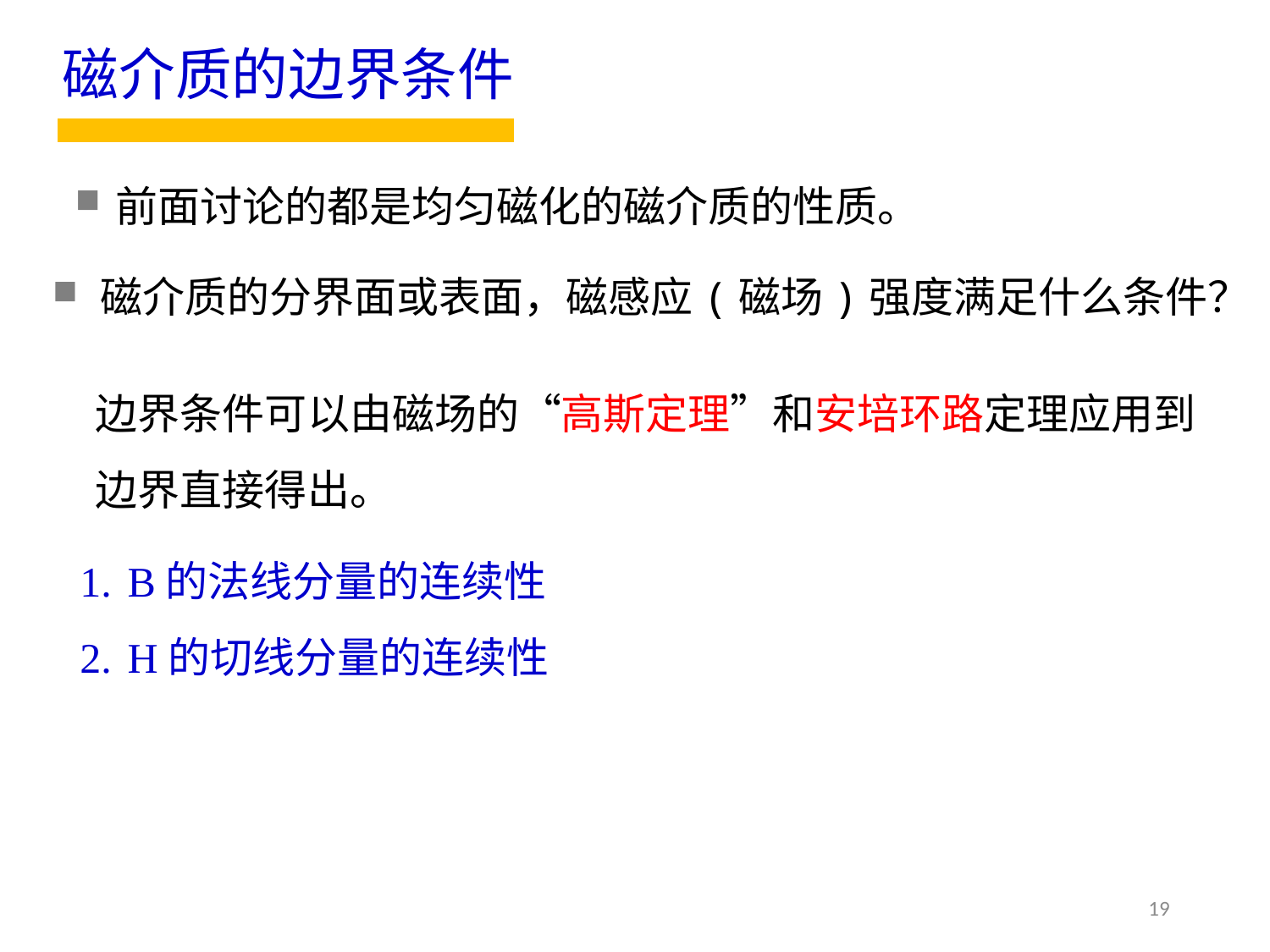

磁介质的边界条件

前面讨论的都是均匀磁化的磁介质的性质。
磁介质的分界面或表面，磁感应(磁场)强度满足什么条件？
边界条件可以由磁场的“高斯定理”和安培环路定理应用到边界直接得出。
B的法线分量的连续性
H的切线分量的连续性
19